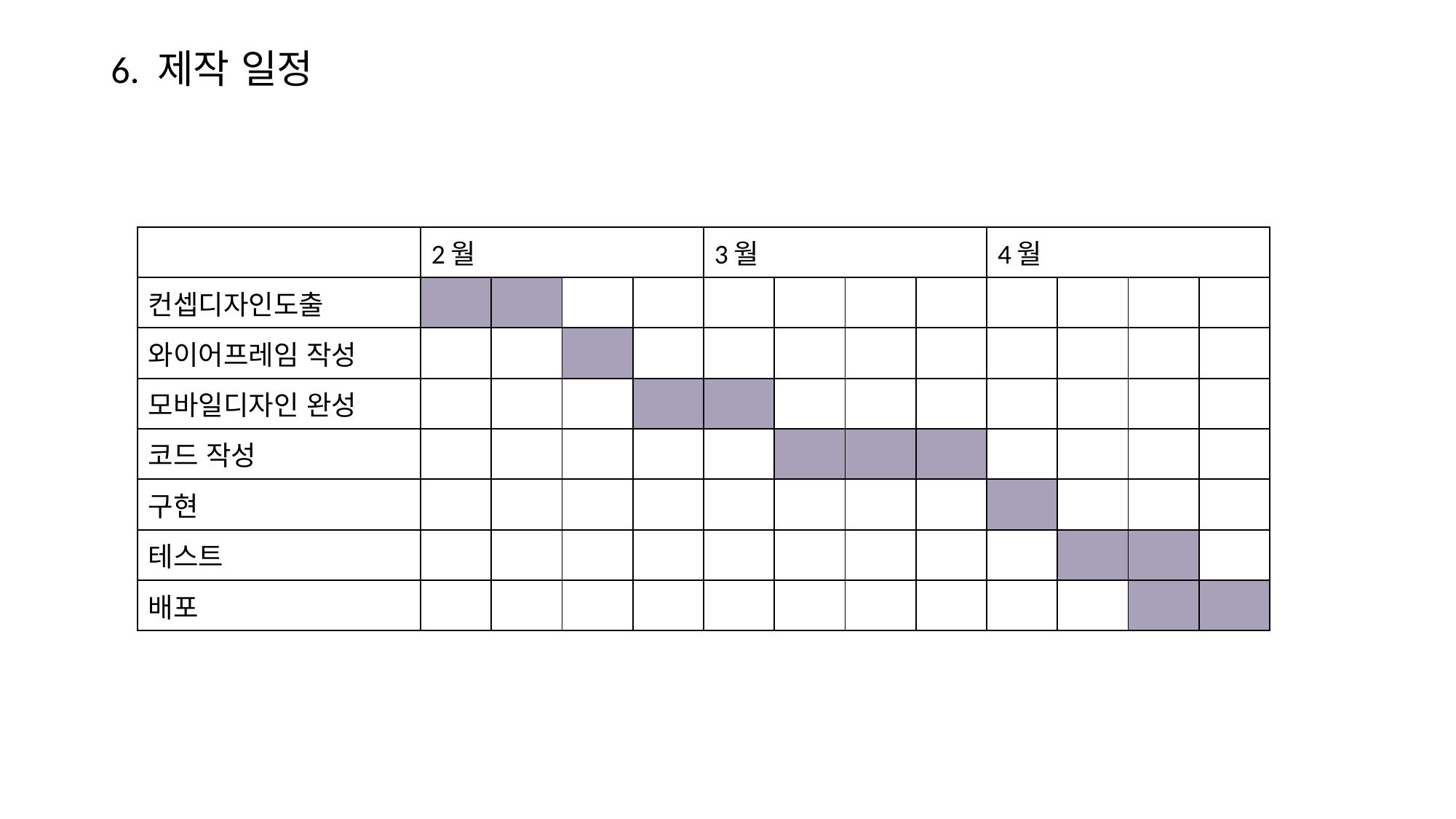

6. 제작 일정
|  | 2월 |  |  |  | 3월 |  |  |  | 4월 |  |  |  |
| --- | --- | --- | --- | --- | --- | --- | --- | --- | --- | --- | --- | --- |
| 컨셉디자인도출 |  |  |  |  |  |  |  |  |  |  |  |  |
| 와이어프레임 작성 |  |  |  |  |  |  |  |  |  |  |  |  |
| 모바일디자인 완성 |  |  |  |  |  |  |  |  |  |  |  |  |
| 코드 작성 |  |  |  |  |  |  |  |  |  |  |  |  |
| 구현 |  |  |  |  |  |  |  |  |  |  |  |  |
| 테스트 |  |  |  |  |  |  |  |  |  |  |  |  |
| 배포 |  |  |  |  |  |  |  |  |  |  |  |  |